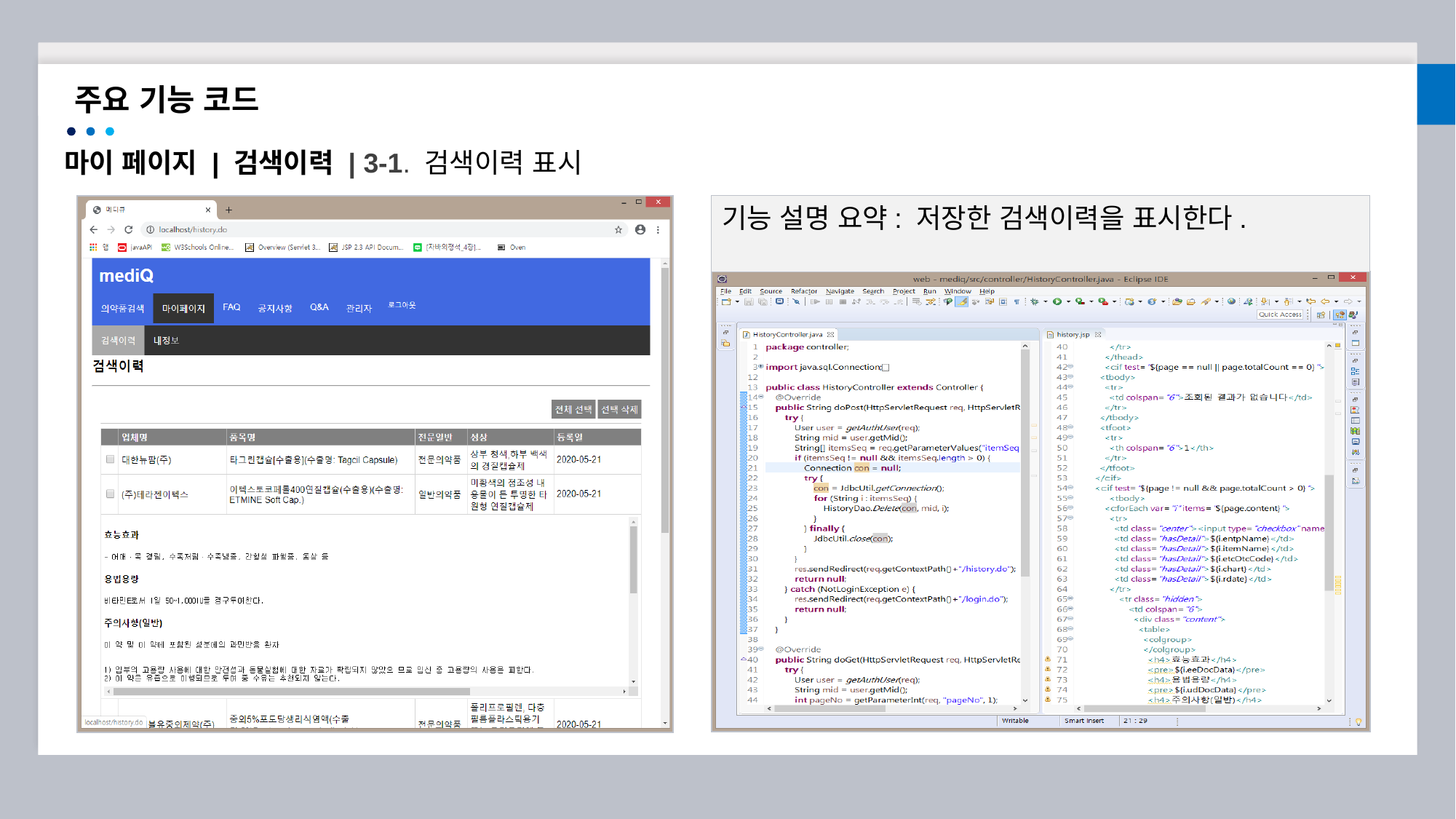

주요 기능 코드

마이 페이지 | 검색이력 | 3-1. 검색이력 표시
기능 설명 요약: 저장한 검색이력을 표시한다.